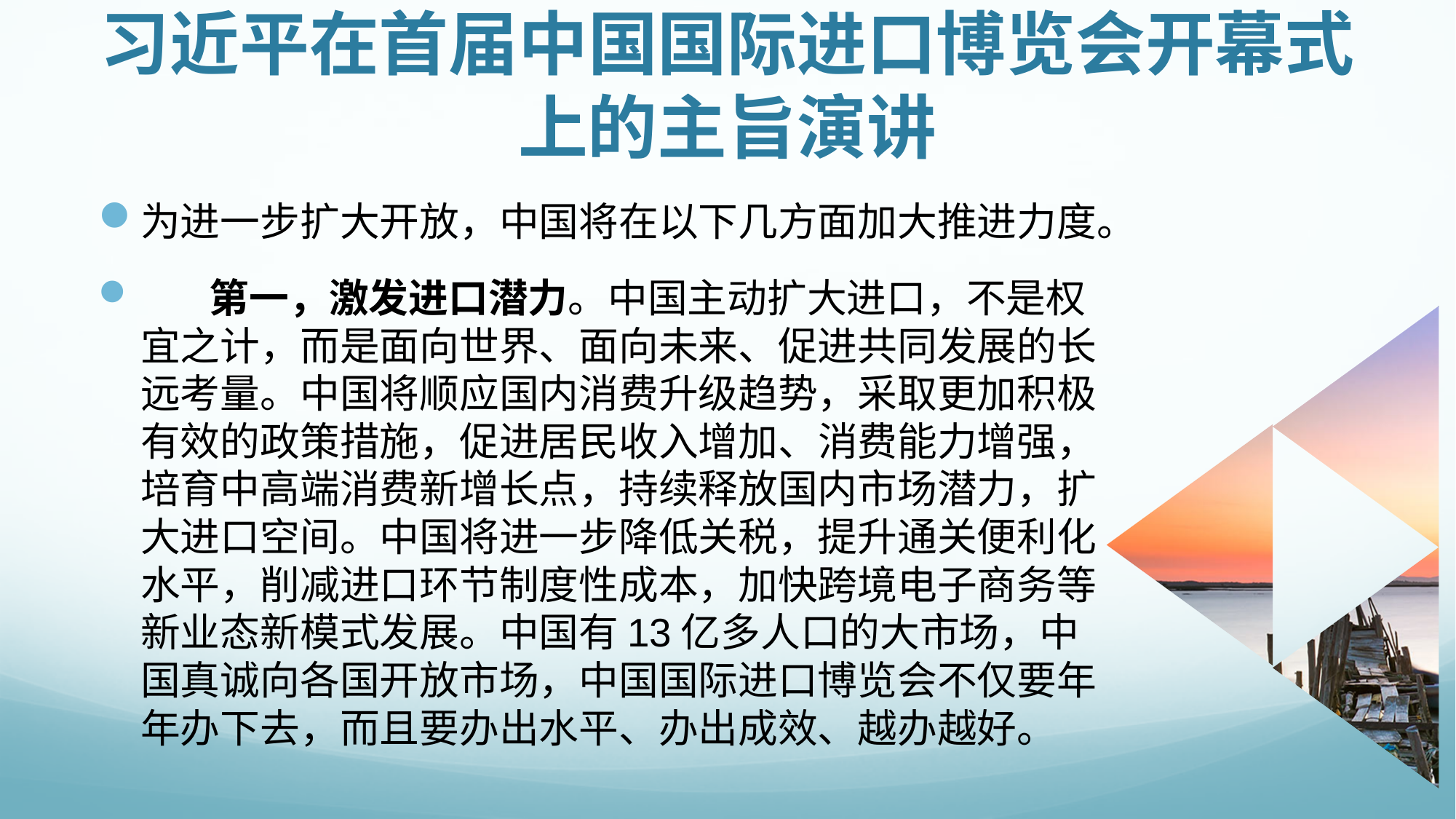

# 习近平在首届中国国际进口博览会开幕式上的主旨演讲
为进一步扩大开放，中国将在以下几方面加大推进力度。
        第一，激发进口潜力。中国主动扩大进口，不是权宜之计，而是面向世界、面向未来、促进共同发展的长远考量。中国将顺应国内消费升级趋势，采取更加积极有效的政策措施，促进居民收入增加、消费能力增强，培育中高端消费新增长点，持续释放国内市场潜力，扩大进口空间。中国将进一步降低关税，提升通关便利化水平，削减进口环节制度性成本，加快跨境电子商务等新业态新模式发展。中国有13亿多人口的大市场，中国真诚向各国开放市场，中国国际进口博览会不仅要年年办下去，而且要办出水平、办出成效、越办越好。